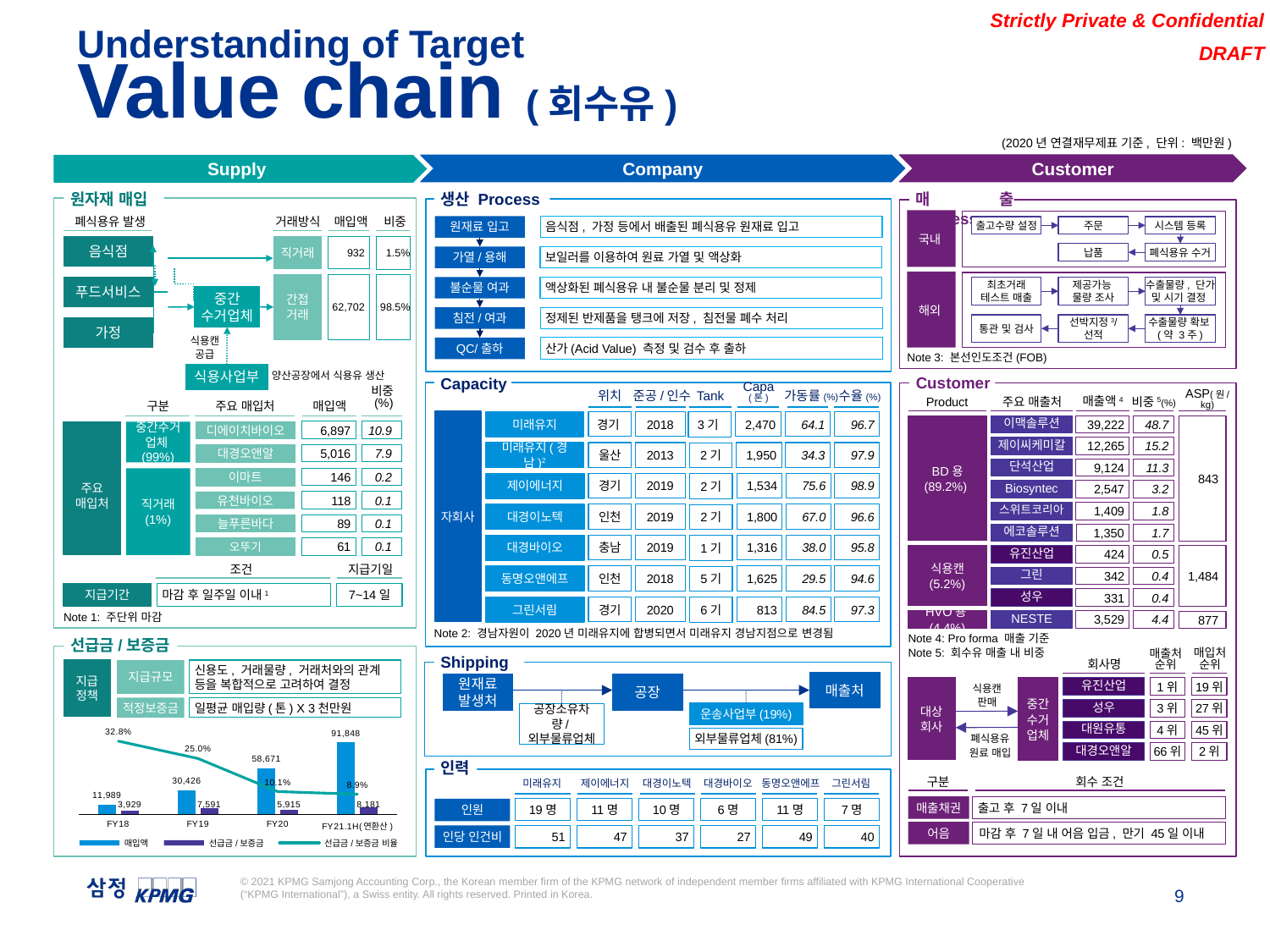

Understanding of Target
Value chain (회수유)
(2020년 연결재무제표 기준, 단위: 백만원)
Customer
Company
Supply
원자재 매입
생산 Process
매출 Process

폐식용유 발생
거래방식
매입액
비중
국내

원재료 입고
음식점, 가정 등에서 배출된 폐식용유 원재료 입고
출고수량 설정
주문
시스템 등록
음식점
직거래
932
1.5%
납품
폐식용유 수거
가열/용해
보일러를 이용하여 원료 가열 및 액상화
해외

간접
거래
62,702
98.5%
불순물 여과
액상화된 폐식용유 내 불순물 분리 및 정제
푸드서비스
최초거래
테스트 매출
제공가능
물량 조사
수출물량, 단가 및 시기 결정
중간
수거업체
침전/여과
정제된 반제품을 탱크에 저장, 침전물 폐수 처리
통관 및 검사
선박지정3/
선적
수출물량 확보(약 3주)
가정
QC/출하
산가(Acid Value) 측정 및 검수 후 출하
식용캔
공급
Note 3: 본선인도조건(FOB)
식용사업부
양산공장에서 식용유 생산
Customer
Capacity

위치
준공/인수
Capa(톤)
가동률(%)
수율(%)
Tank
비중(%)
구분
주요 매입처
매입액
매출액4
ASP(원/kg)
Product
주요 매출처
비중5(%)
자회사
미래유지
경기
2018
2,470
64.1
96.7
3기
BD용
(89.2%)
이맥솔루션
39,222
48.7
843
10.9
디에이치바이오
6,897

주요
매입처
중간수거업체(99%)
제이씨케미칼
12,265
15.2
미래유지(경남)2
울산
2013
1,950
34.3
97.9
2기
7.9
대경오앤알
5,016
단석산업
9,124
11.3
직거래
(1%)
이마트
146
0.2
제이에너지
경기
2019
1,534
75.6
98.9
2기
Biosyntec
2,547
3.2
0.1
유천바이오
118
스위트코리아
1,409
1.8
대경이노텍
인천
2019
1,800
67.0
96.6
2기
0.1
늘푸른바다
89
에코솔루션
1,350
1.7
대경바이오
충남
2019
1,316
38.0
95.8
1기
0.1
오뚜기
61
식용캔
(5.2%)
1,484
유진산업
424
0.5
조건
지급기일
동명오앤에프
인천
2018
1,625
29.5
94.6
5기
그린
342
0.4
지급기간
마감 후 일주일 이내1
7~14일
성우
331
0.4
그린서림
경기
2020
813
84.5
97.3
6기
Note 1: 주단위 마감
NESTE
3,529
4.4
HVO용(4.4%)
877
Note 2: 경남자원이 2020년 미래유지에 합병되면서 미래유지 경남지점으로 변경됨
Note 4: Pro forma 매출 기준
선급금/보증금
매출처순위
매입처순위
Note 5: 회수유 매출 내 비중

Shipping
회사명
지급
정책
지급규모
신용도, 거래물량, 거래처와의 관계 등을 복합적으로 고려하여 결정

매출처
공장
원재료
발생처
대상
회사
중간수거업체
유진산업
1위
19위

식용캔
판매
적정보증금
일평균 매입량(톤) X 3천만원
성우
3위
27위
운송사업부(19%)
공장소유차량/외부물류업체

### Chart

| Category | 매입액 | 선급금/보증금 | 선급금/보증금 비율 |
|---|---|---|---|
| FY18 | 11988531008.0 | 3929379854.0 | 0.32776157907736214 |
| FY19 | 30425521130.0 | 7591485327.0 | 0.24951044534499975 |
| FY20 | 58670557575.5 | 5914500712.0 | 0.10080866718181339 |
| FY21.1H(연환산) | 91848369722.0 | 8181112644.0 | 0.08907194181847757 |
대원유통
4위
45위
외부물류업체(81%)
대경오앤알
66위
2위
폐식용유
원료 매입
인력
구분
회수 조건
`
미래유지
제이에너지
대경이노텍
대경바이오
동명오앤에프
그린서림
출고 후 7일 이내
매출채권
19명
11명
10명
6명
11명
7명
인원
어음
 마감 후 7일 내 어음 입금, 만기 45일 이내
인당 인건비
51
47
37
27
49
40